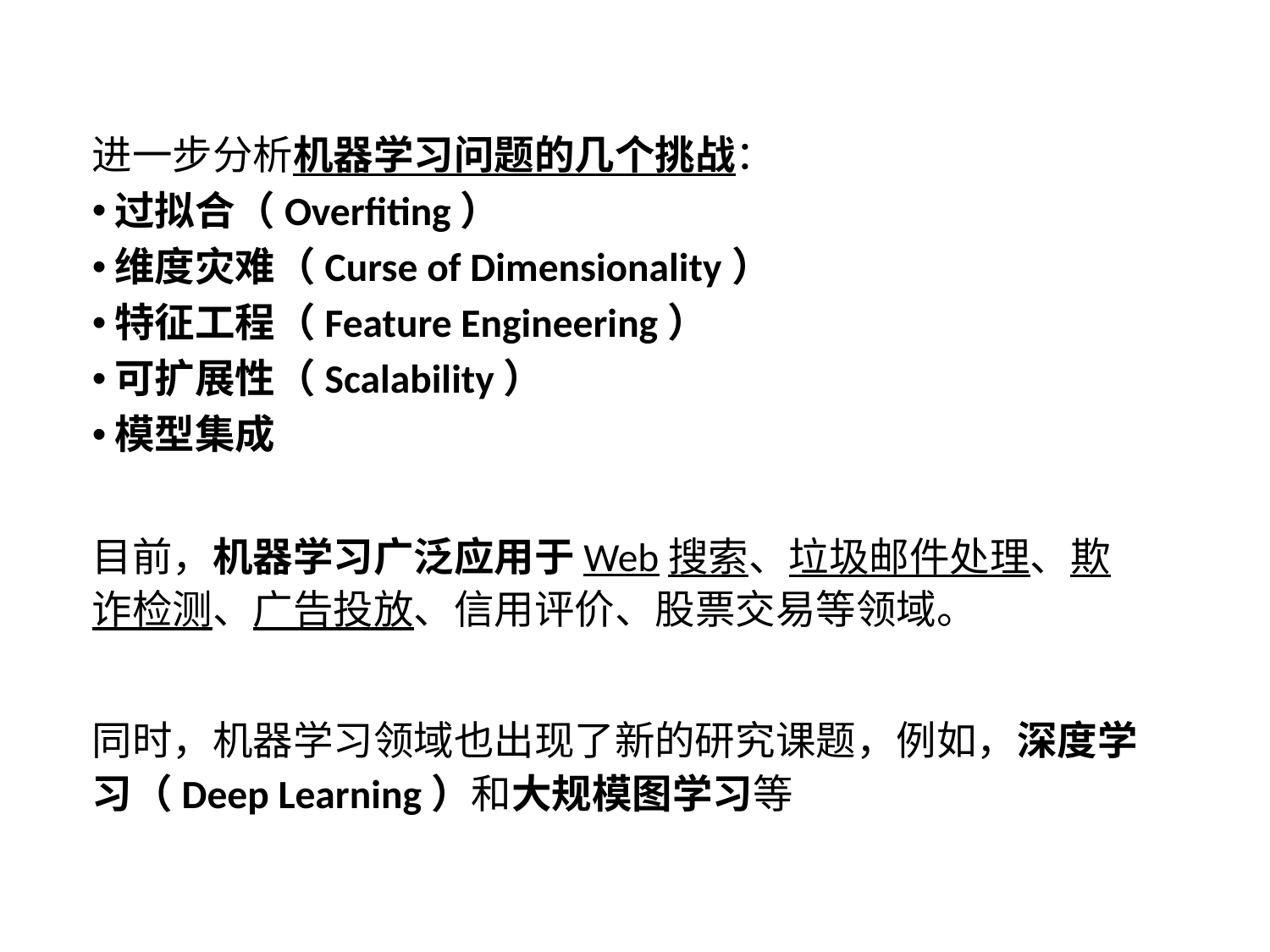

本章小结
进一步分析机器学习问题的几个挑战：
过拟合（Overfiting）
维度灾难（Curse of Dimensionality）
特征工程（Feature Engineering）
可扩展性（Scalability）
模型集成

目前，机器学习广泛应用于Web搜索、垃圾邮件处理、欺诈检测、广告投放、信用评价、股票交易等领域。

同时，机器学习领域也出现了新的研究课题，例如，深度学习（Deep Learning）和大规模图学习等